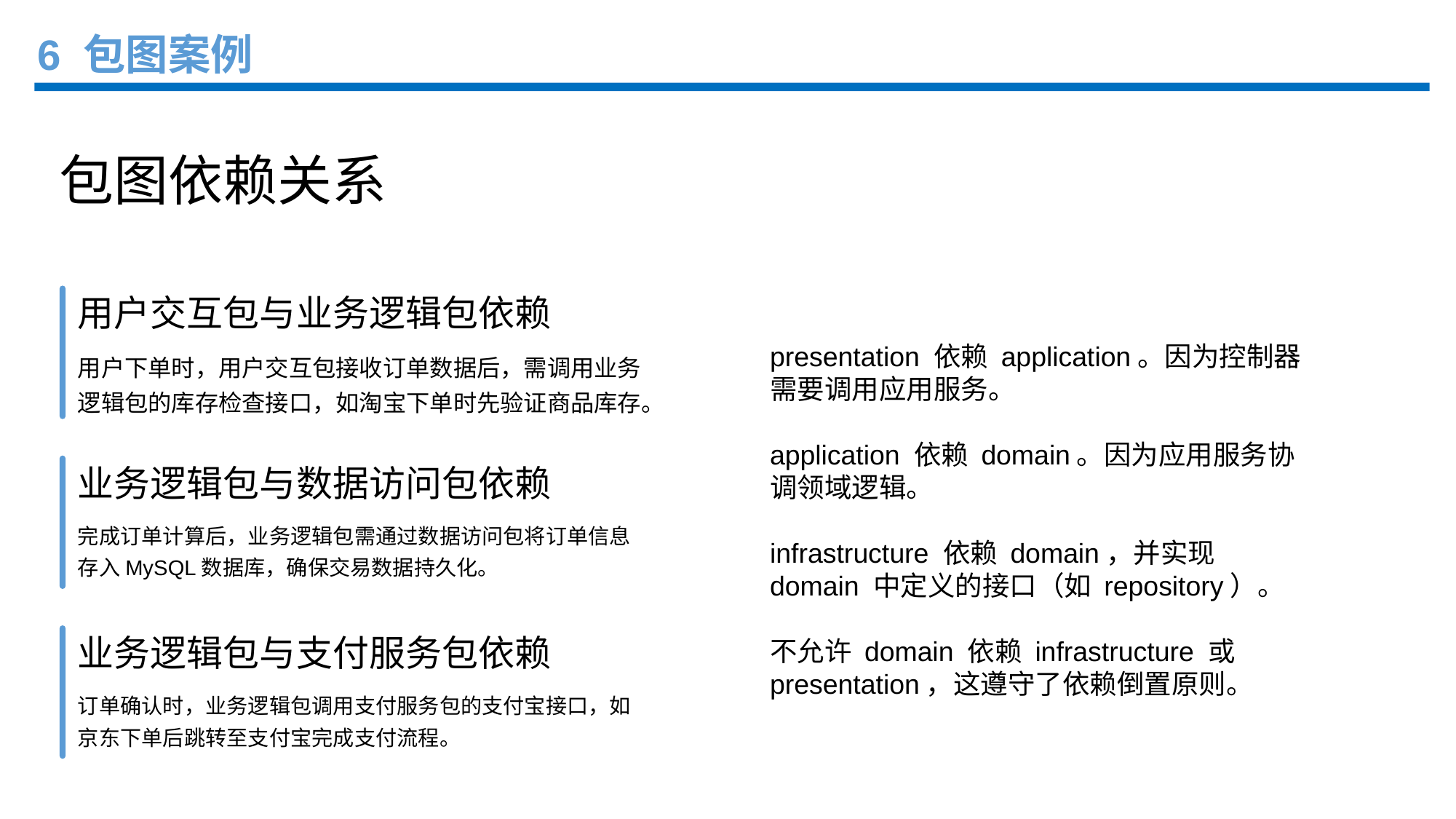

6 包图案例
包图依赖关系

用户交互包与业务逻辑包依赖
presentation 依赖 application。因为控制器需要调用应用服务。

application 依赖 domain。因为应用服务协调领域逻辑。

infrastructure 依赖 domain，并实现 domain 中定义的接口（如 repository）。

不允许 domain 依赖 infrastructure 或 presentation，这遵守了依赖倒置原则。
用户下单时，用户交互包接收订单数据后，需调用业务逻辑包的库存检查接口，如淘宝下单时先验证商品库存。

业务逻辑包与数据访问包依赖
完成订单计算后，业务逻辑包需通过数据访问包将订单信息存入MySQL数据库，确保交易数据持久化。

业务逻辑包与支付服务包依赖
订单确认时，业务逻辑包调用支付服务包的支付宝接口，如京东下单后跳转至支付宝完成支付流程。